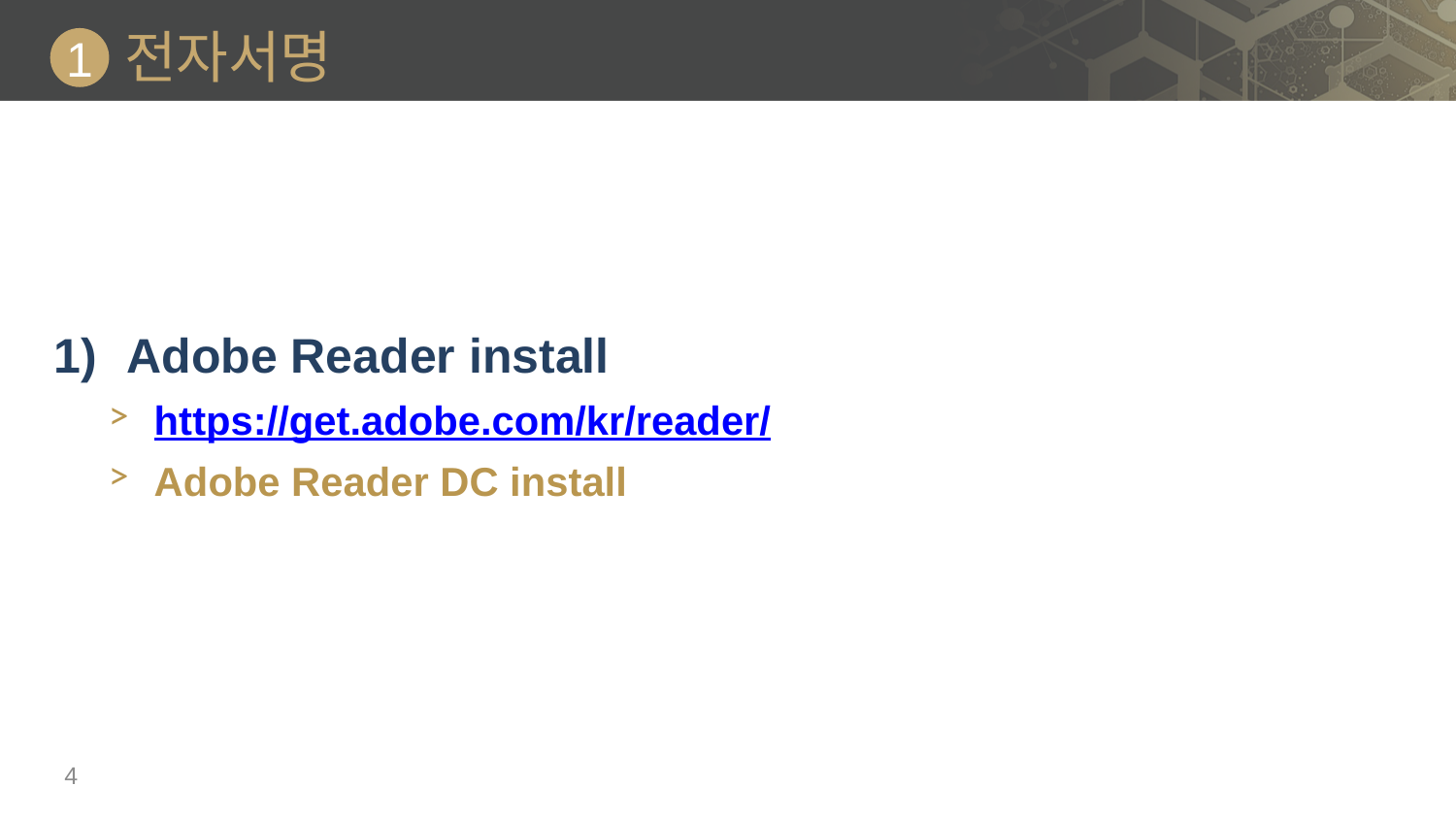

# 전자서명
1
Adobe Reader install
https://get.adobe.com/kr/reader/
Adobe Reader DC install

4